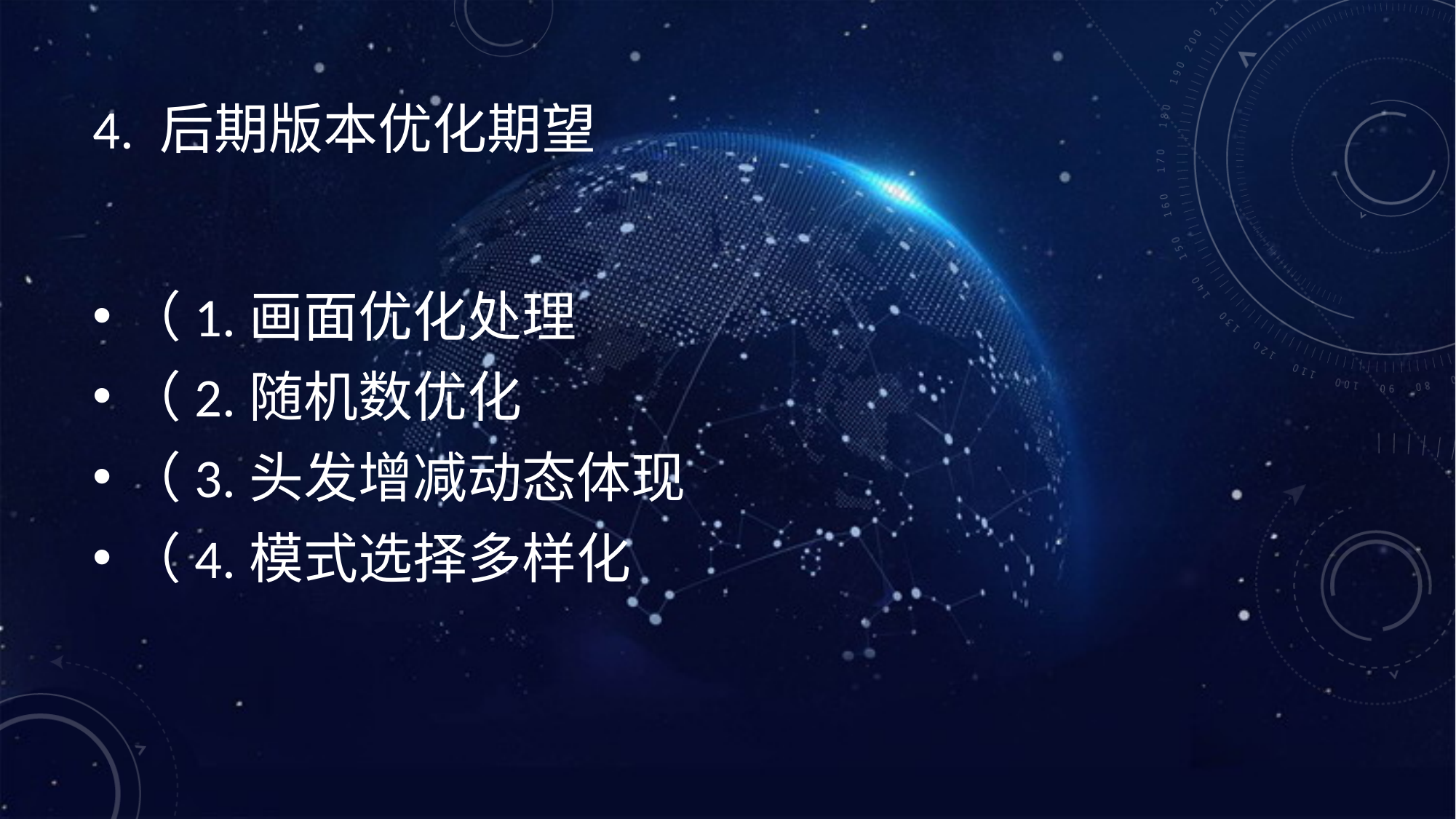

# 4. 后期版本优化期望
（1.画面优化处理
（2.随机数优化
（3.头发增减动态体现
（4.模式选择多样化